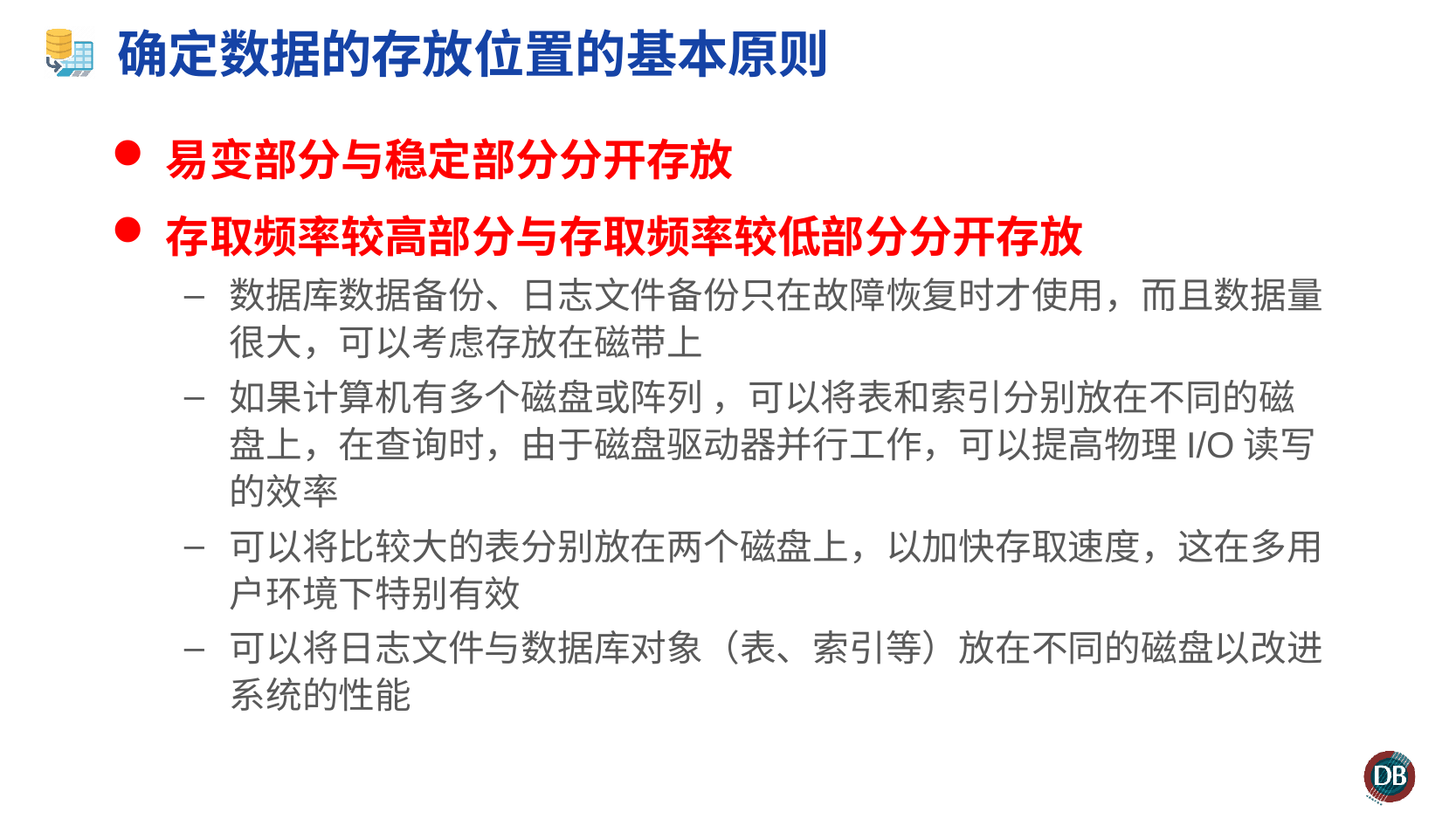

# 确定数据的存放位置的基本原则
易变部分与稳定部分分开存放
存取频率较高部分与存取频率较低部分分开存放
数据库数据备份、日志文件备份只在故障恢复时才使用，而且数据量很大，可以考虑存放在磁带上
如果计算机有多个磁盘或阵列 ，可以将表和索引分别放在不同的磁盘上，在查询时，由于磁盘驱动器并行工作，可以提高物理I/O读写的效率
可以将比较大的表分别放在两个磁盘上，以加快存取速度，这在多用户环境下特别有效
可以将日志文件与数据库对象（表、索引等）放在不同的磁盘以改进系统的性能